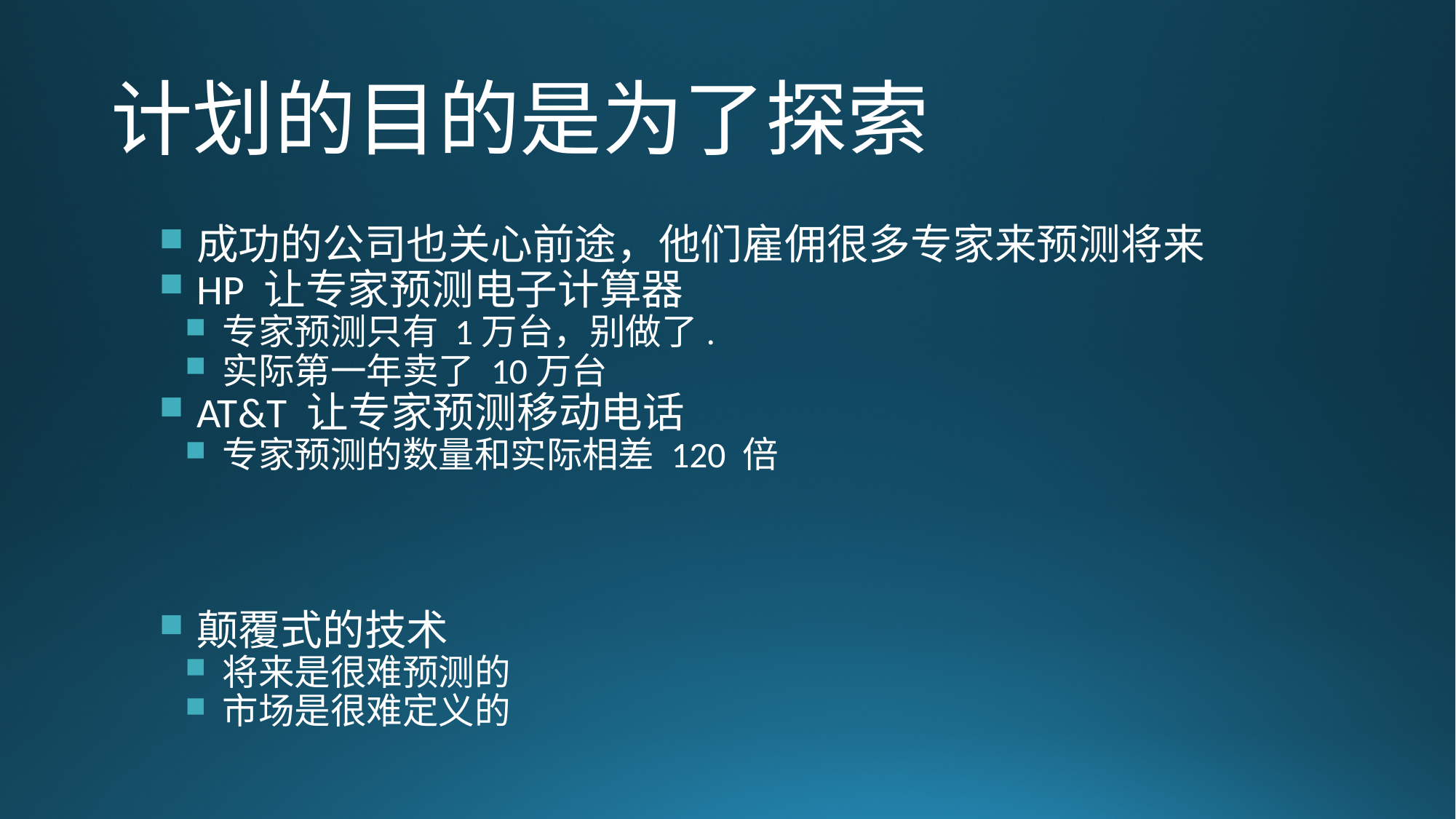

# 计划的目的是为了探索
成功的公司也关心前途，他们雇佣很多专家来预测将来
HP 让专家预测电子计算器
专家预测只有 1万台，别做了.
实际第一年卖了 10万台
AT&T 让专家预测移动电话
专家预测的数量和实际相差 120 倍

颠覆式的技术
将来是很难预测的
市场是很难定义的